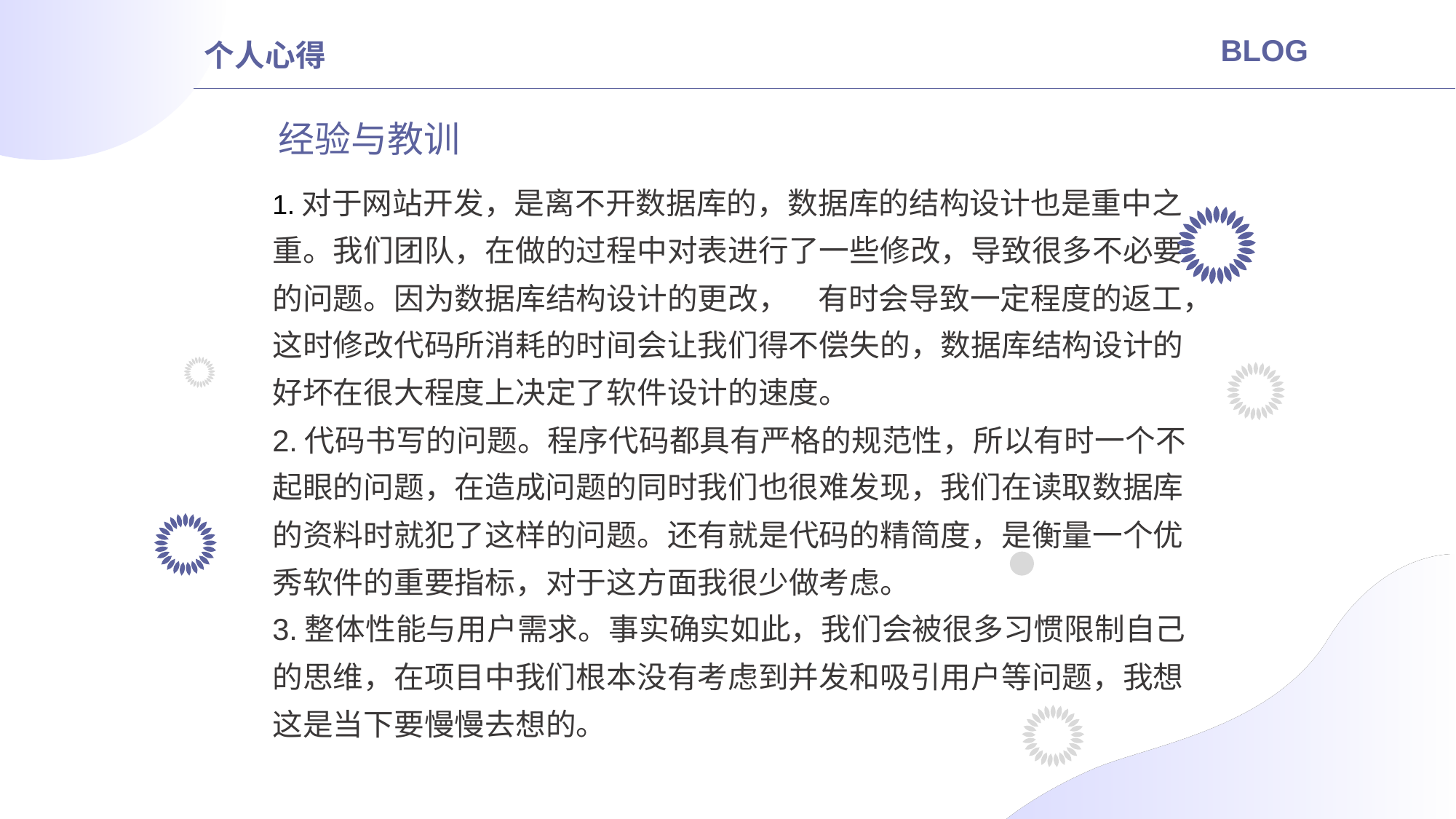

个人心得
BLOG
经验与教训

1.对于网站开发，是离不开数据库的，数据库的结构设计也是重中之重。我们团队，在做的过程中对表进行了一些修改，导致很多不必要的问题。因为数据库结构设计的更改，	有时会导致一定程度的返工，这时修改代码所消耗的时间会让我们得不偿失的，数据库结构设计的好坏在很大程度上决定了软件设计的速度。
2.代码书写的问题。程序代码都具有严格的规范性，所以有时一个不起眼的问题，在造成问题的同时我们也很难发现，我们在读取数据库的资料时就犯了这样的问题。还有就是代码的精简度，是衡量一个优秀软件的重要指标，对于这方面我很少做考虑。
3.整体性能与用户需求。事实确实如此，我们会被很多习惯限制自己的思维，在项目中我们根本没有考虑到并发和吸引用户等问题，我想这是当下要慢慢去想的。